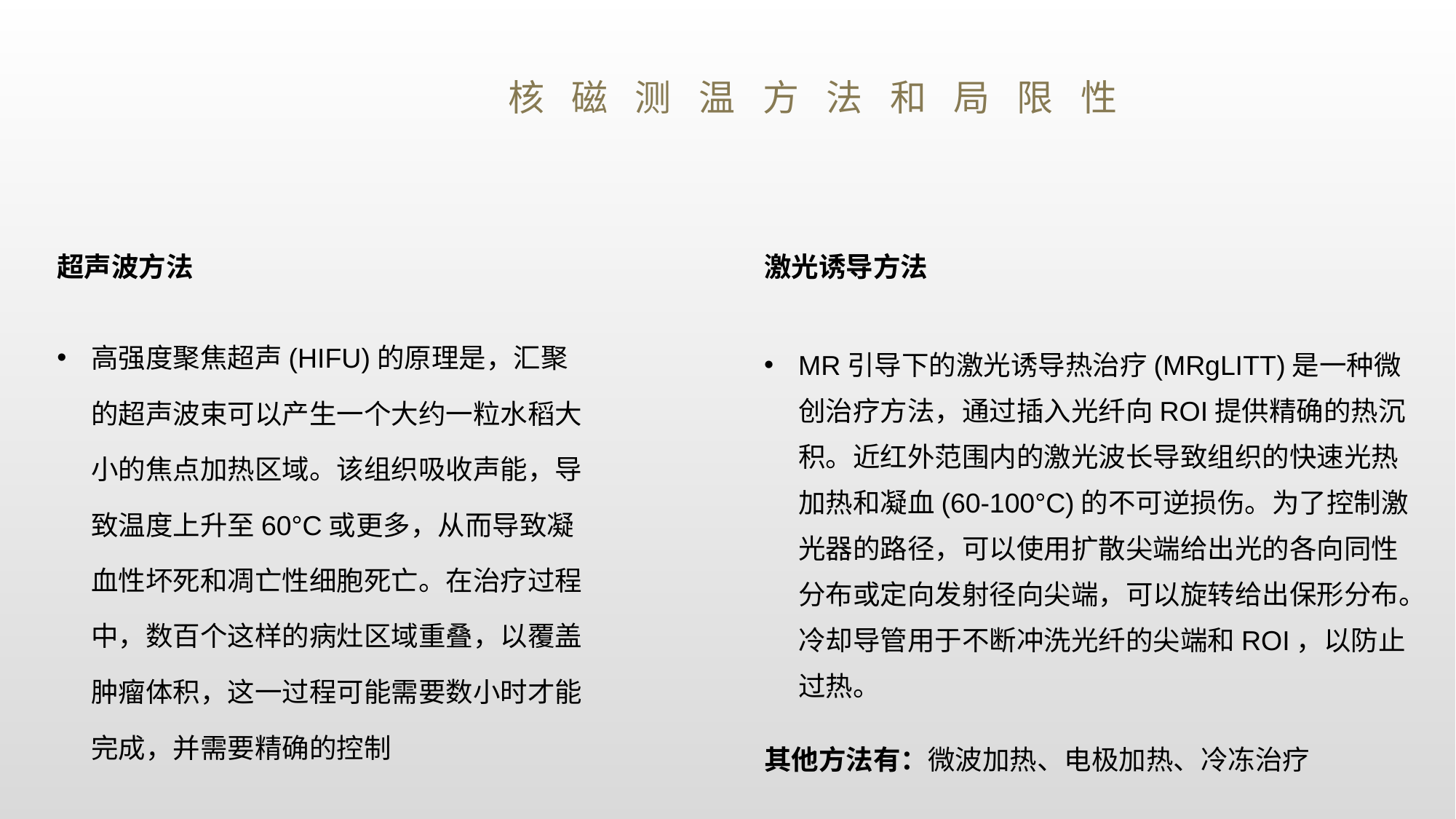

核磁测温方法和局限性
超声波方法

激光诱导方法
高强度聚焦超声(HIFU)的原理是，汇聚的超声波束可以产生一个大约一粒水稻大小的焦点加热区域。该组织吸收声能，导致温度上升至60°C或更多，从而导致凝血性坏死和凋亡性细胞死亡。在治疗过程中，数百个这样的病灶区域重叠，以覆盖肿瘤体积，这一过程可能需要数小时才能完成，并需要精确的控制

MR引导下的激光诱导热治疗(MRgLITT)是一种微创治疗方法，通过插入光纤向ROI提供精确的热沉积。近红外范围内的激光波长导致组织的快速光热加热和凝血(60-100°C)的不可逆损伤。为了控制激光器的路径，可以使用扩散尖端给出光的各向同性分布或定向发射径向尖端，可以旋转给出保形分布。冷却导管用于不断冲洗光纤的尖端和ROI，以防止过热。
其他方法有：微波加热、电极加热、冷冻治疗